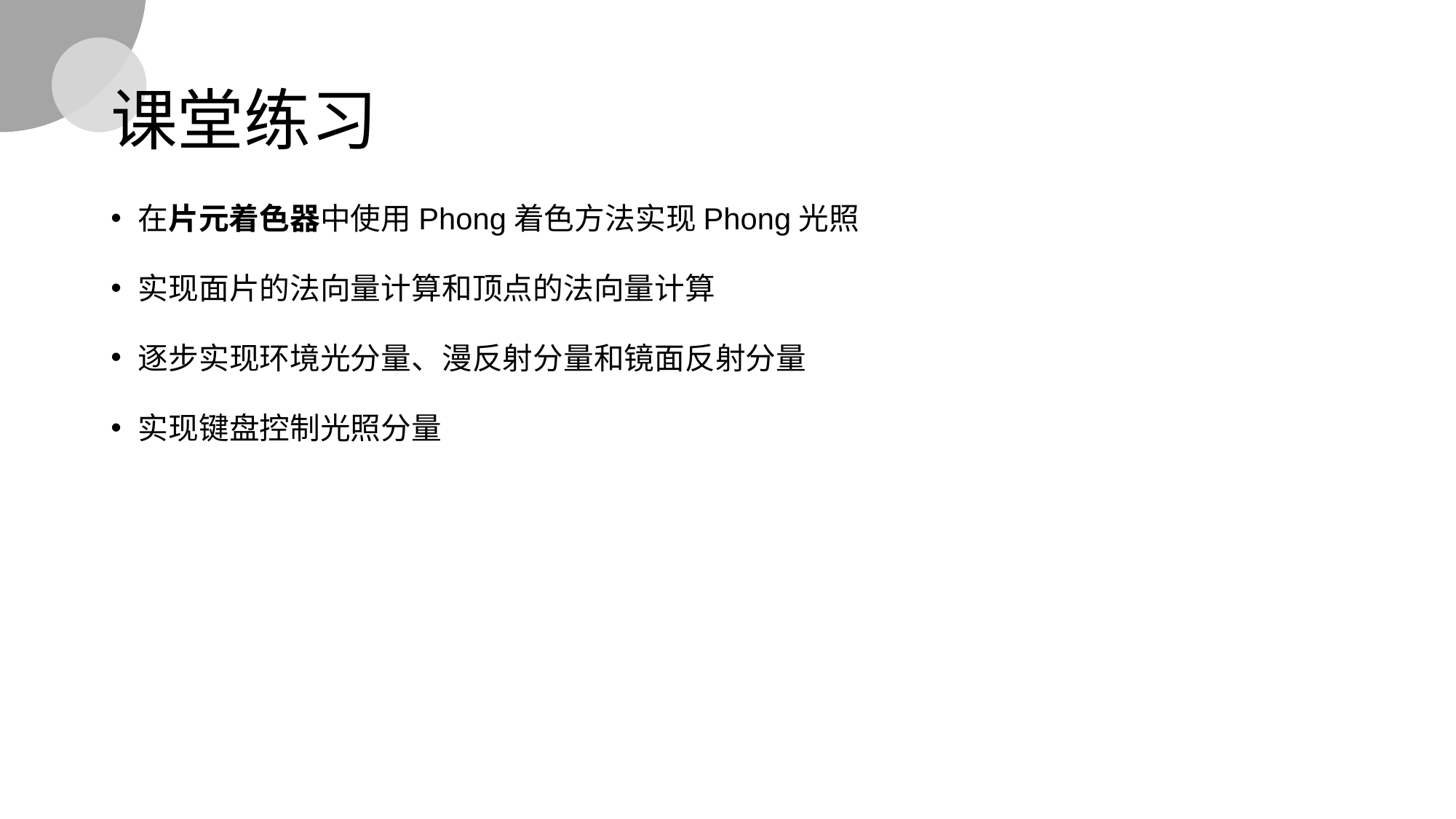

# 课堂练习
在片元着色器中使用Phong着色方法实现Phong光照
实现面片的法向量计算和顶点的法向量计算
逐步实现环境光分量、漫反射分量和镜面反射分量
实现键盘控制光照分量